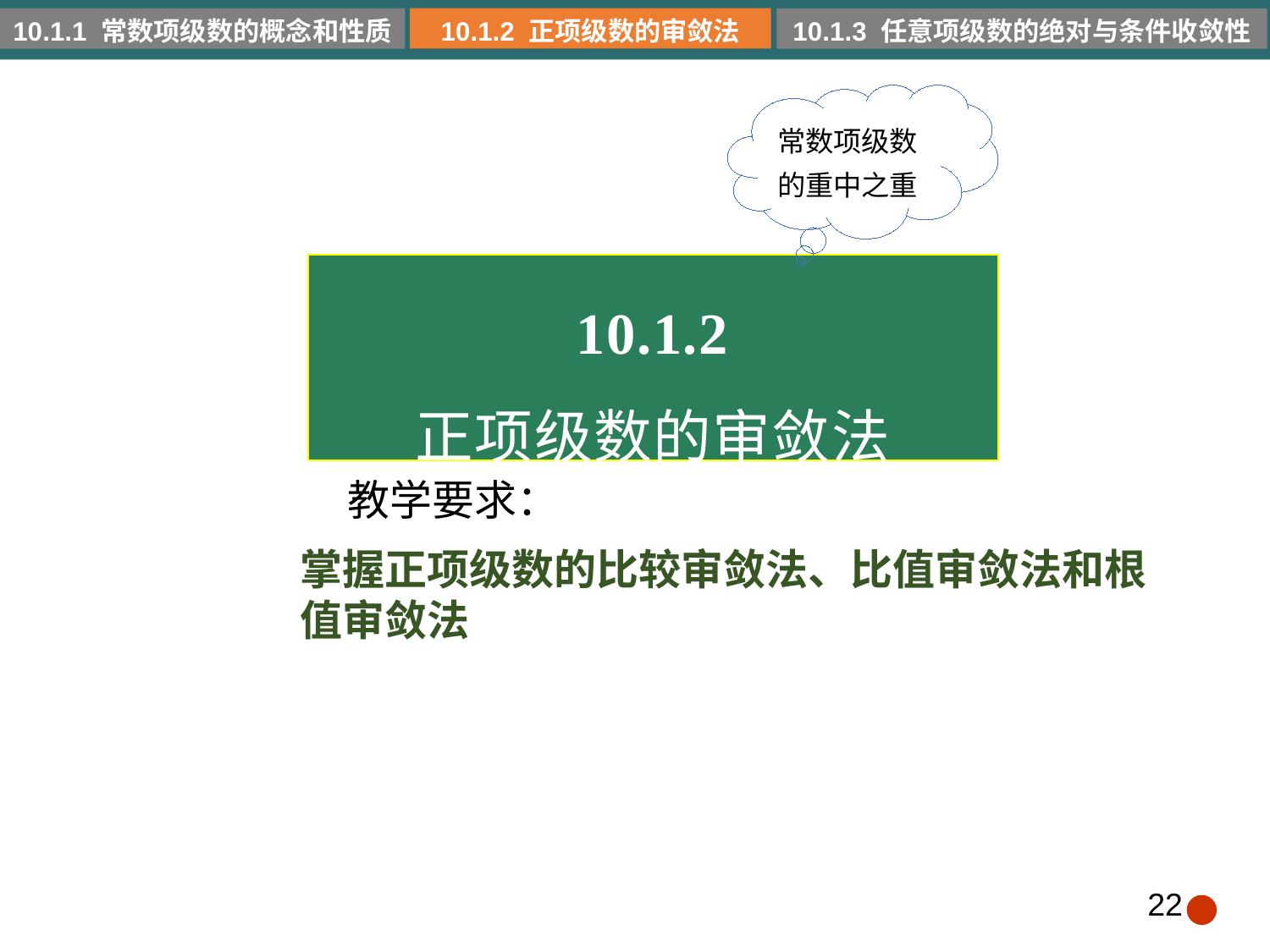

10.1.2 正项级数的审敛法
10.1.1 常数项级数的概念和性质
10.1.3 任意项级数的绝对与条件收敛性
常数项级数的重中之重
10.1.2
正项级数的审敛法
教学要求：
掌握正项级数的比较审敛法、比值审敛法和根值审敛法

22